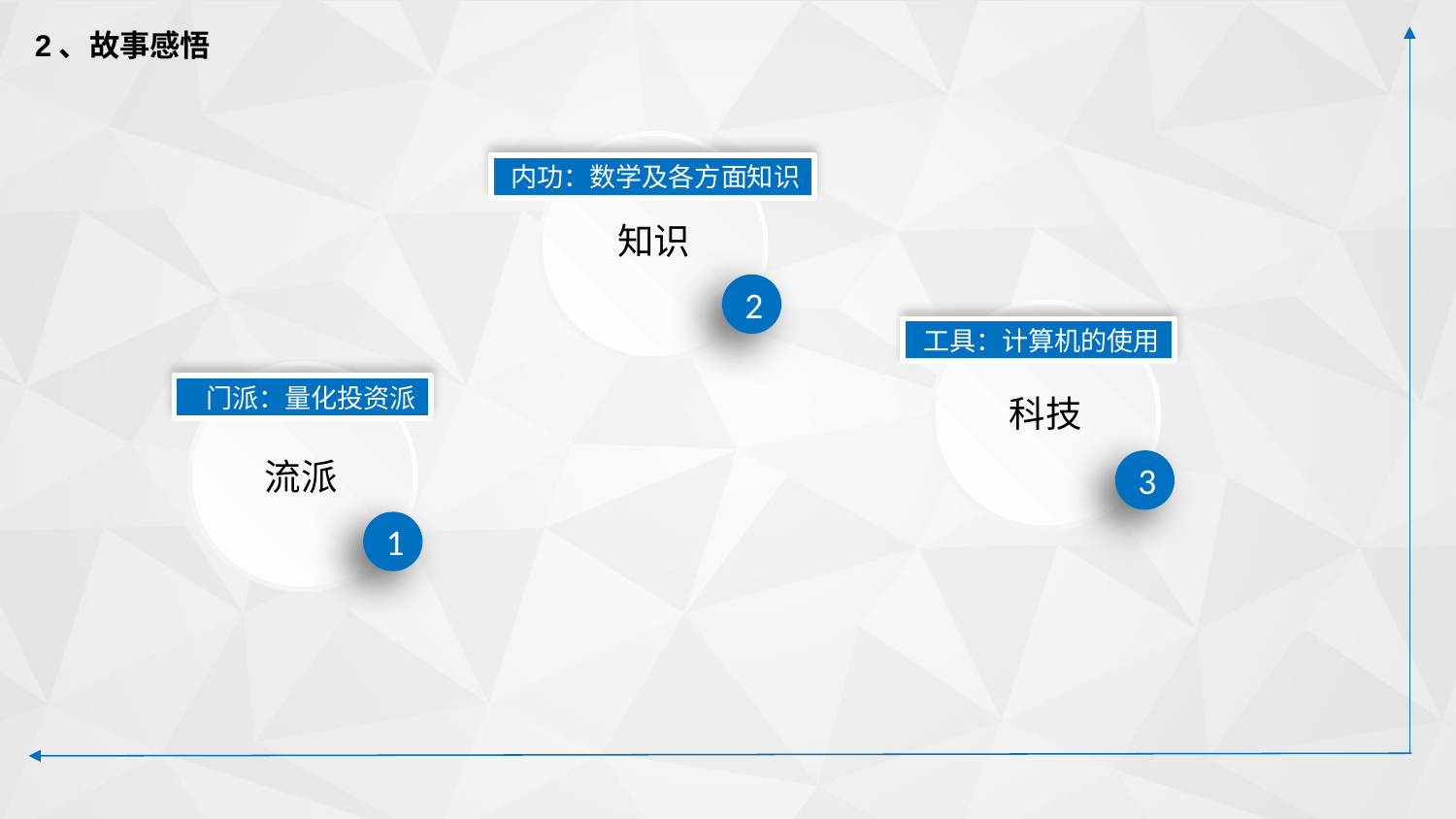

2、故事感悟

内功：数学及各方面知识
知识
2

工具：计算机的使用

门派：量化投资派
科技
流派
3
1
延迟符